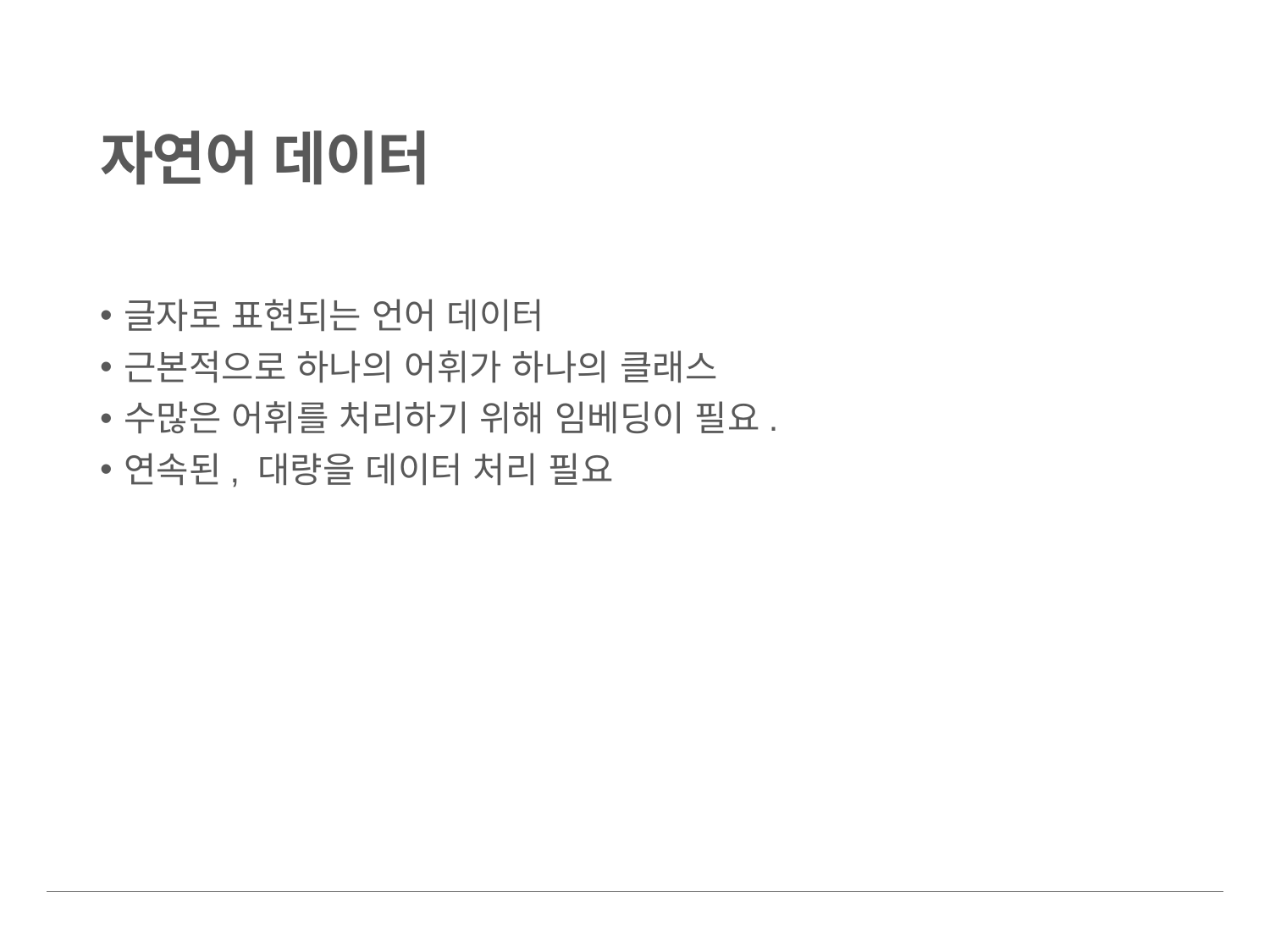

# 자연어 데이터
글자로 표현되는 언어 데이터
근본적으로 하나의 어휘가 하나의 클래스
수많은 어휘를 처리하기 위해 임베딩이 필요.
연속된, 대량을 데이터 처리 필요